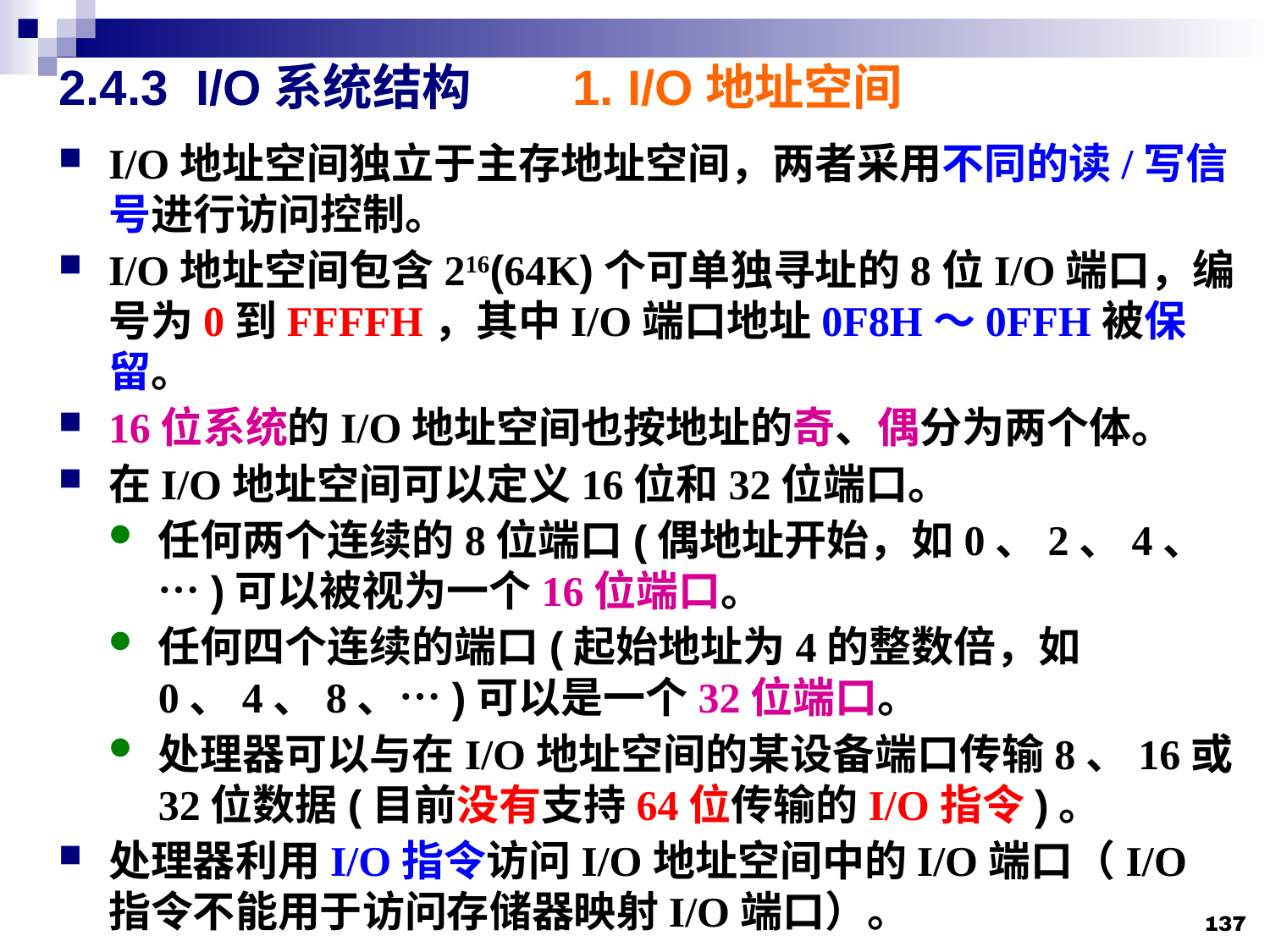

# 2.4.3  I/O系统结构        1. I/O地址空间
I/O地址空间独立于主存地址空间，两者采用不同的读/写信号进行访问控制。
I/O地址空间包含216(64K)个可单独寻址的8位I/O端口，编号为0到FFFFH，其中I/O端口地址0F8H～0FFH被保留。
16位系统的I/O地址空间也按地址的奇、偶分为两个体。
在I/O地址空间可以定义16位和32位端口。
任何两个连续的8位端口(偶地址开始，如0、2、4、…)可以被视为一个16位端口。
任何四个连续的端口(起始地址为4的整数倍，如0、4、8、…)可以是一个32位端口。
处理器可以与在I/O地址空间的某设备端口传输8、16或32位数据(目前没有支持64位传输的I/O指令)。
处理器利用I/O指令访问I/O地址空间中的I/O端口（I/O指令不能用于访问存储器映射I/O端口）。
137